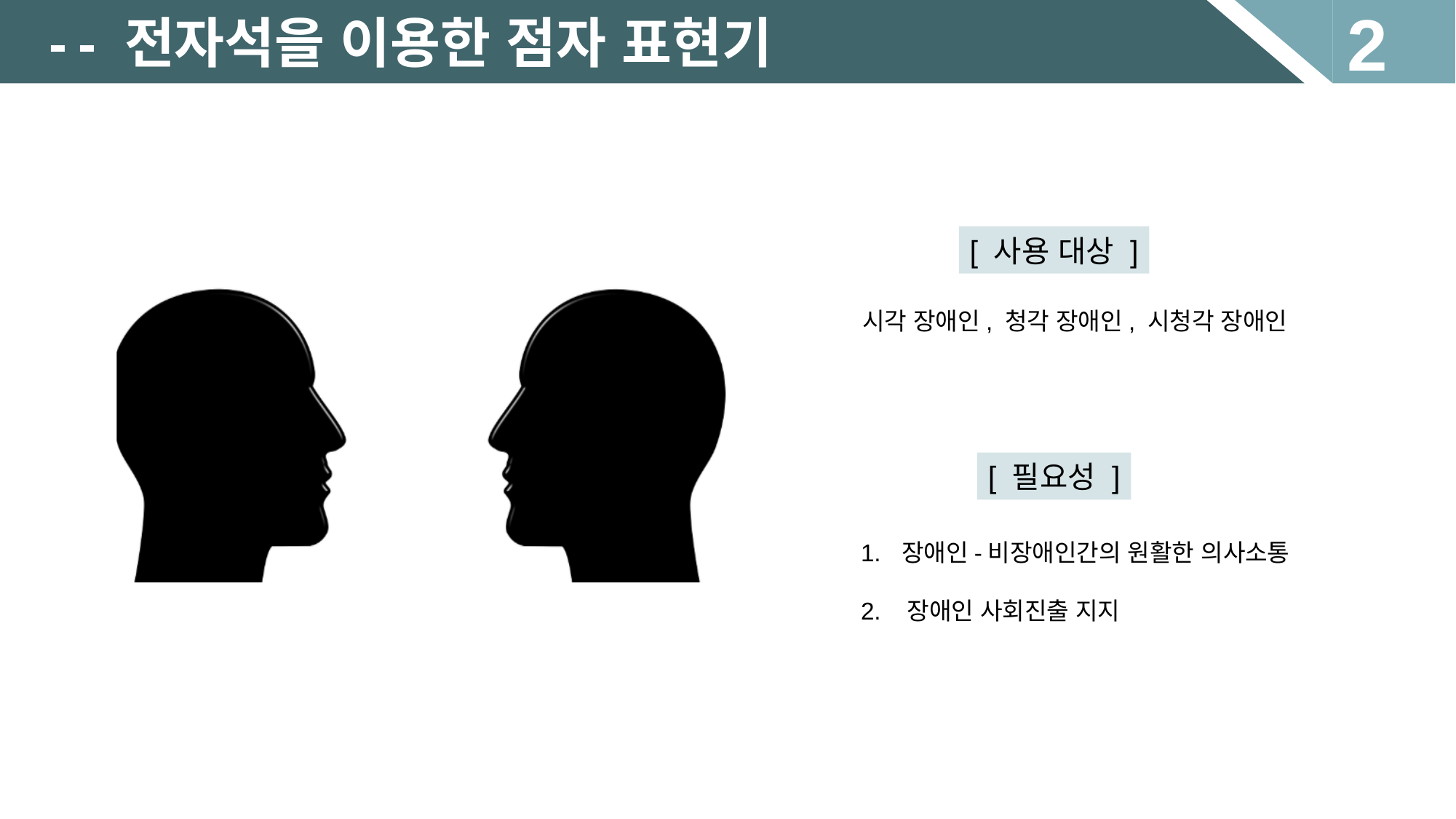

2

-
- 전자석을 이용한 점자 표현기

[ 사용 대상 ]
시각 장애인, 청각 장애인, 시청각 장애인

[ 필요성 ]
장애인-비장애인간의 원활한 의사소통

2.   장애인 사회진출 지지